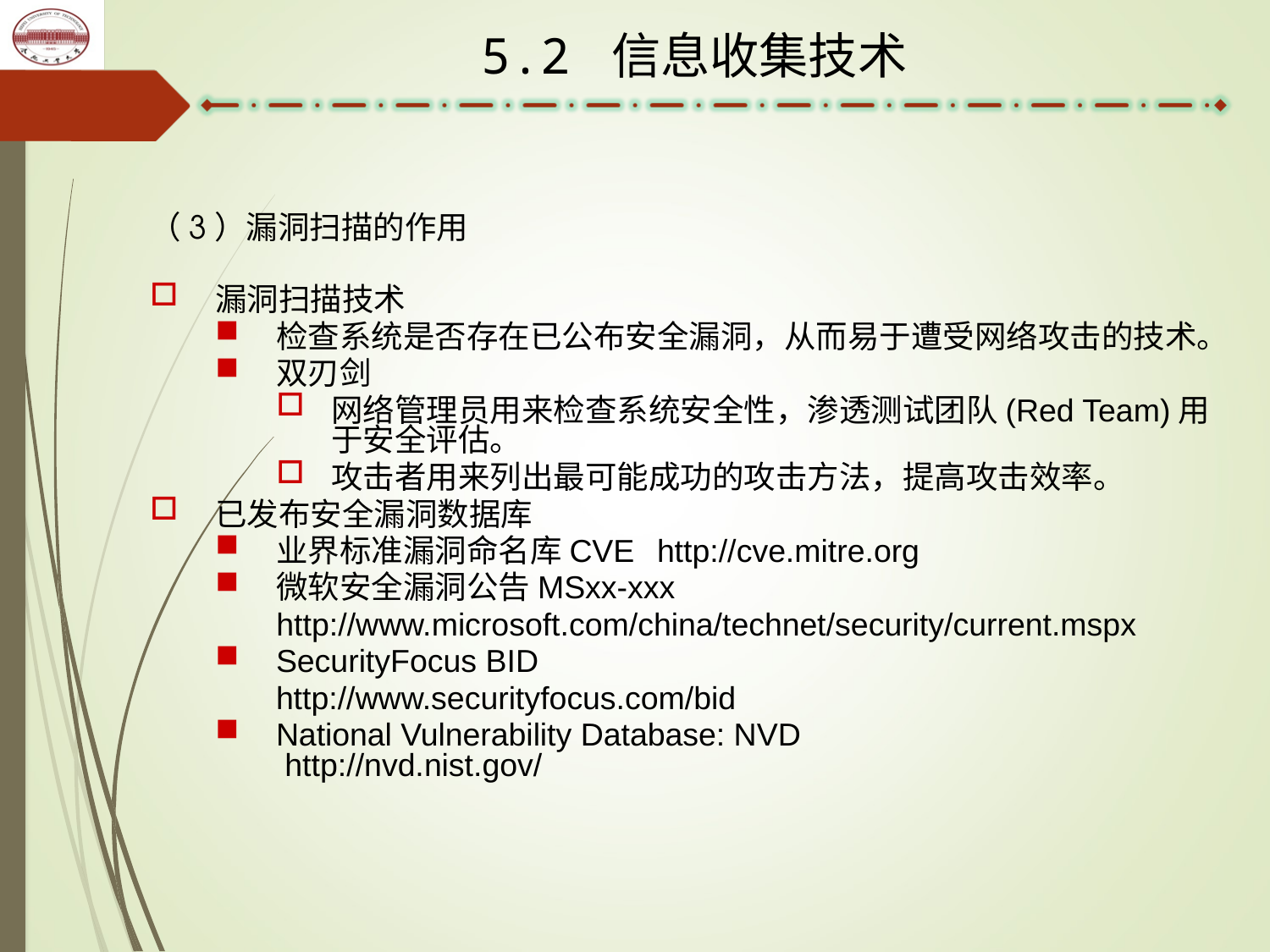

5.2 信息收集技术
（3）漏洞扫描的作用
漏洞扫描技术
检查系统是否存在已公布安全漏洞，从而易于遭受网络攻击的技术。
双刃剑
网络管理员用来检查系统安全性，渗透测试团队(Red Team)用于安全评估。
攻击者用来列出最可能成功的攻击方法，提高攻击效率。
已发布安全漏洞数据库
业界标准漏洞命名库CVE 	http://cve.mitre.org
微软安全漏洞公告MSxx-xxx
http://www.microsoft.com/china/technet/security/current.mspx
SecurityFocus BID
	http://www.securityfocus.com/bid
National Vulnerability Database: NVD
 http://nvd.nist.gov/